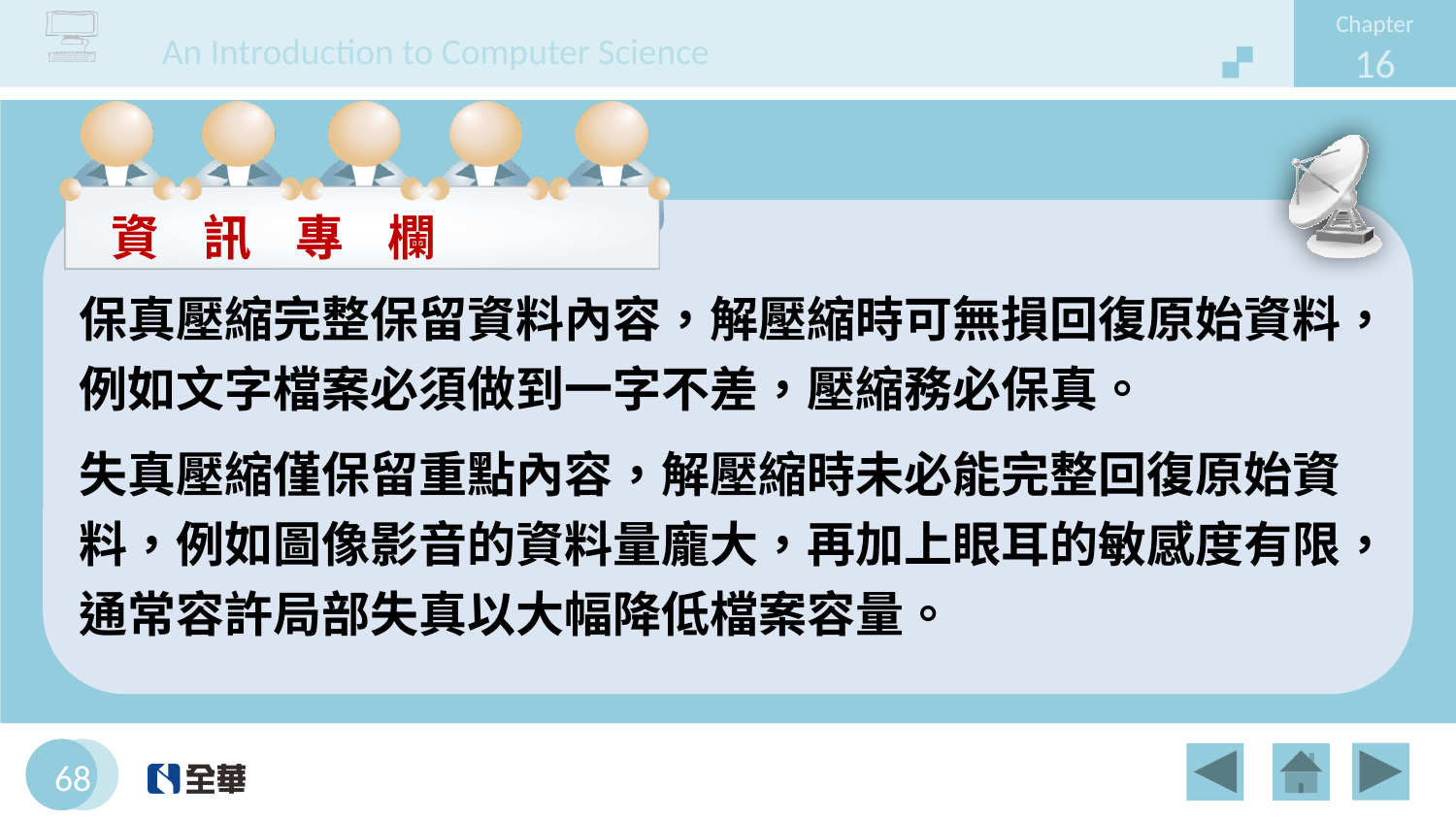

保真壓縮完整保留資料內容，解壓縮時可無損回復原始資料，例如文字檔案必須做到一字不差，壓縮務必保真。
失真壓縮僅保留重點內容，解壓縮時未必能完整回復原始資料，例如圖像影音的資料量龐大，再加上眼耳的敏感度有限，通常容許局部失真以大幅降低檔案容量。